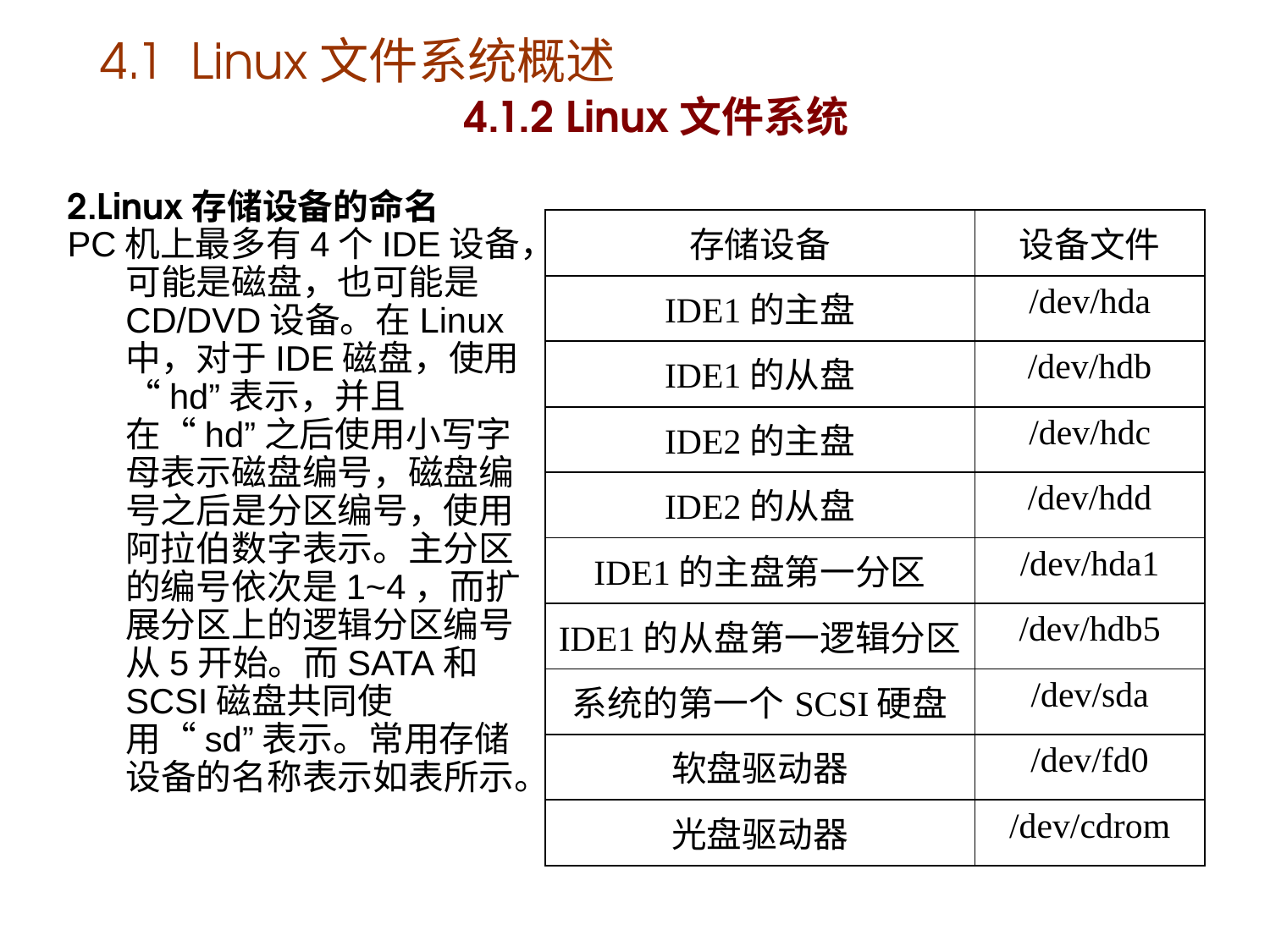

# 4.1  Linux文件系统概述 4.1.2 Linux文件系统
2.Linux存储设备的命名
PC机上最多有4个IDE设备，可能是磁盘，也可能是CD/DVD设备。在Linux中，对于IDE磁盘，使用“hd”表示，并且在“hd”之后使用小写字母表示磁盘编号，磁盘编号之后是分区编号，使用阿拉伯数字表示。主分区的编号依次是1~4，而扩展分区上的逻辑分区编号从5开始。而SATA和SCSI磁盘共同使用“sd”表示。常用存储设备的名称表示如表所示。
| 存储设备 | 设备文件 |
| --- | --- |
| IDE1的主盘 | /dev/hda |
| IDE1的从盘 | /dev/hdb |
| IDE2的主盘 | /dev/hdc |
| IDE2的从盘 | /dev/hdd |
| IDE1的主盘第一分区 | /dev/hda1 |
| IDE1的从盘第一逻辑分区 | /dev/hdb5 |
| 系统的第一个SCSI硬盘 | /dev/sda |
| 软盘驱动器 | /dev/fd0 |
| 光盘驱动器 | /dev/cdrom |